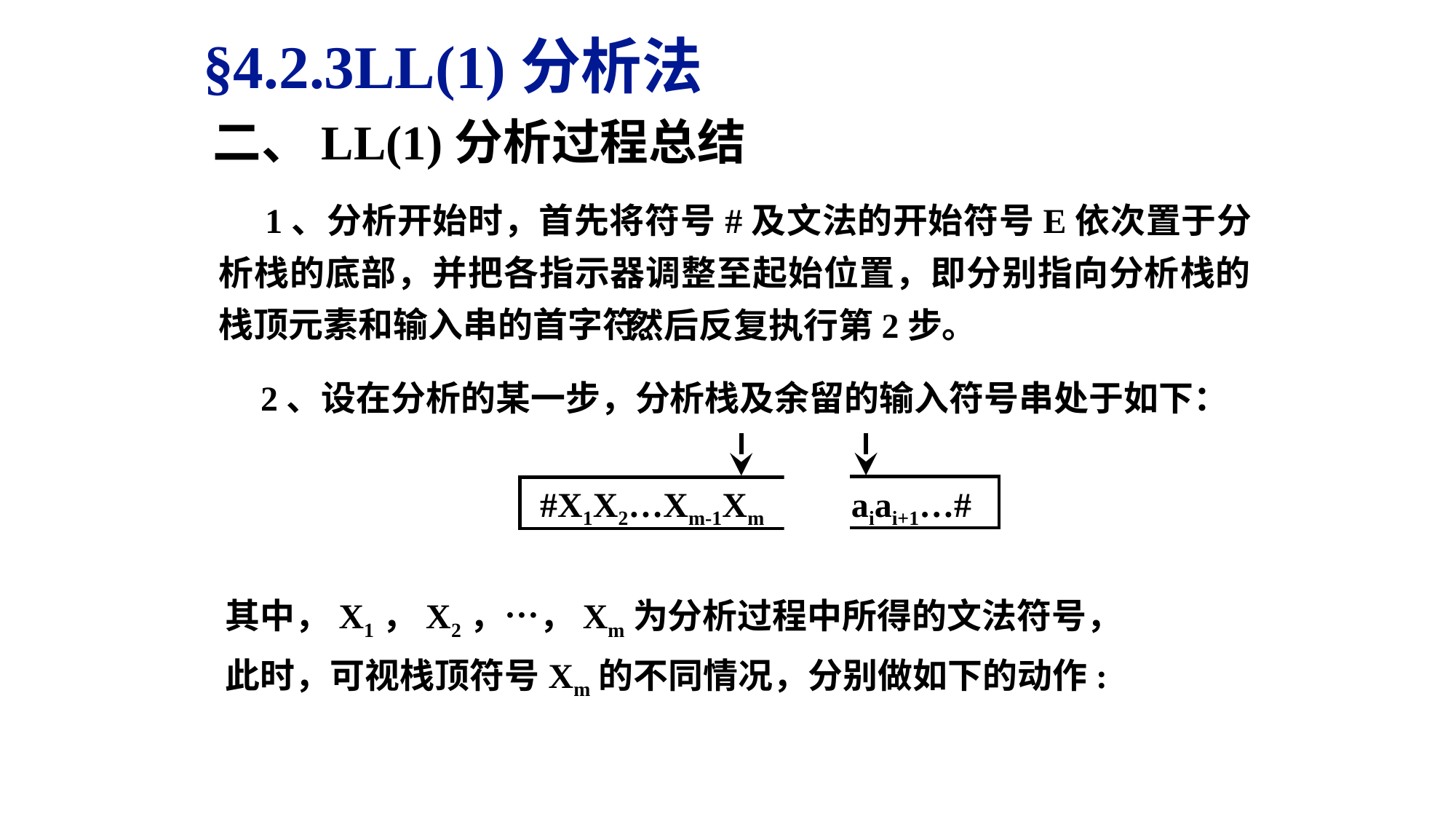

§4.2.3LL(1)分析法
二、LL(1)分析过程总结
     1、分析开始时，首先将符号#及文法的开始符号E依次置于分析栈的底部，并把各指示器调整至起始位置，即分别指向分析栈的栈顶元素和输入串的首字符。
然后反复执行第2步。
    2、设在分析的某一步，分析栈及余留的输入符号串处于如下：

                                    #X1X2…Xm-1Xm          aiai+1…#

其中，X1，X2，…，Xm为分析过程中所得的文法符号，
此时，可视栈顶符号Xm的不同情况，分别做如下的动作: